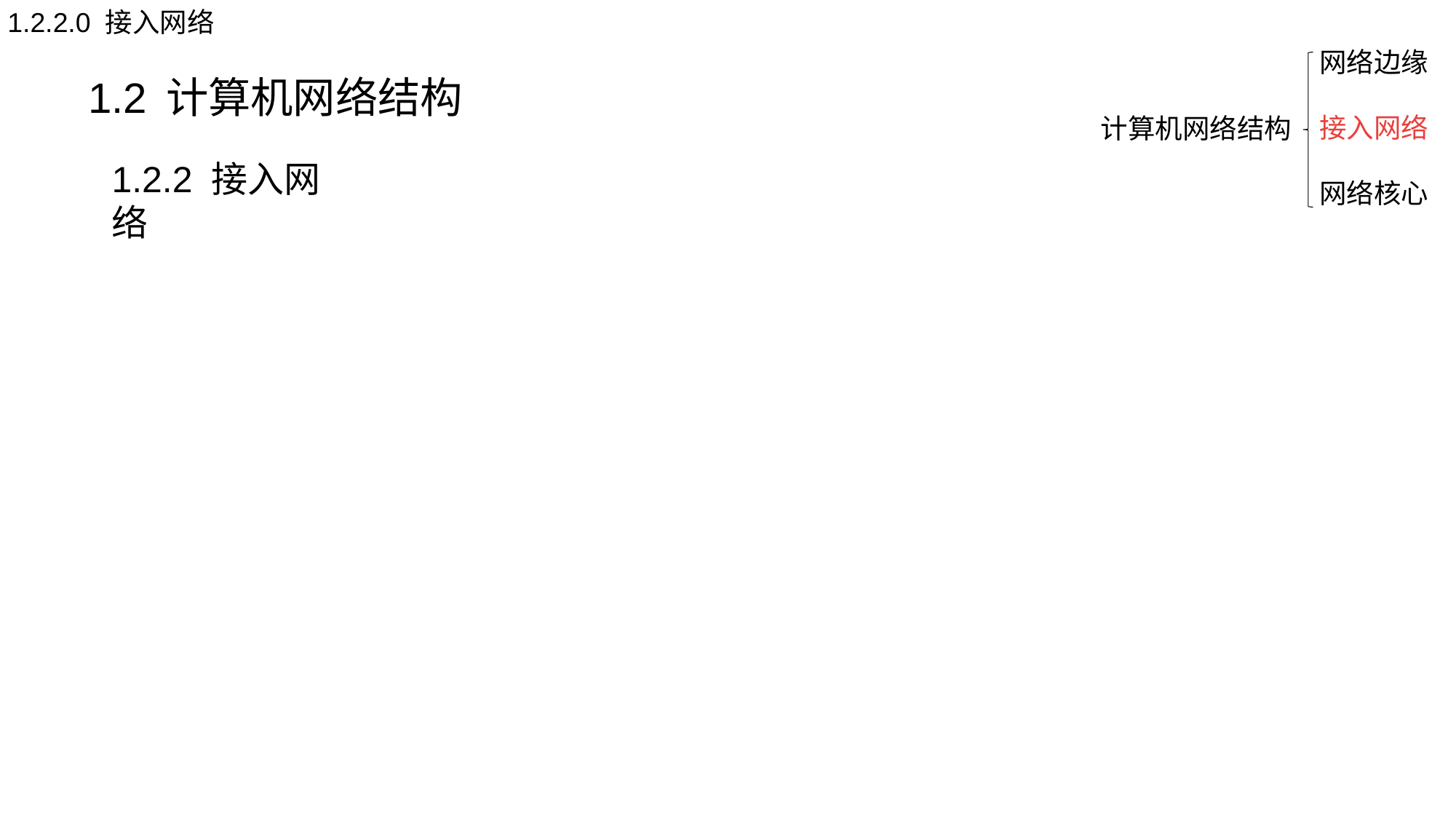

1.2.2.0 接入网络
1.2 计算机网络结构

网络边缘

接入网络

网络核心

计算机网络结构
1.2.2 接入网络